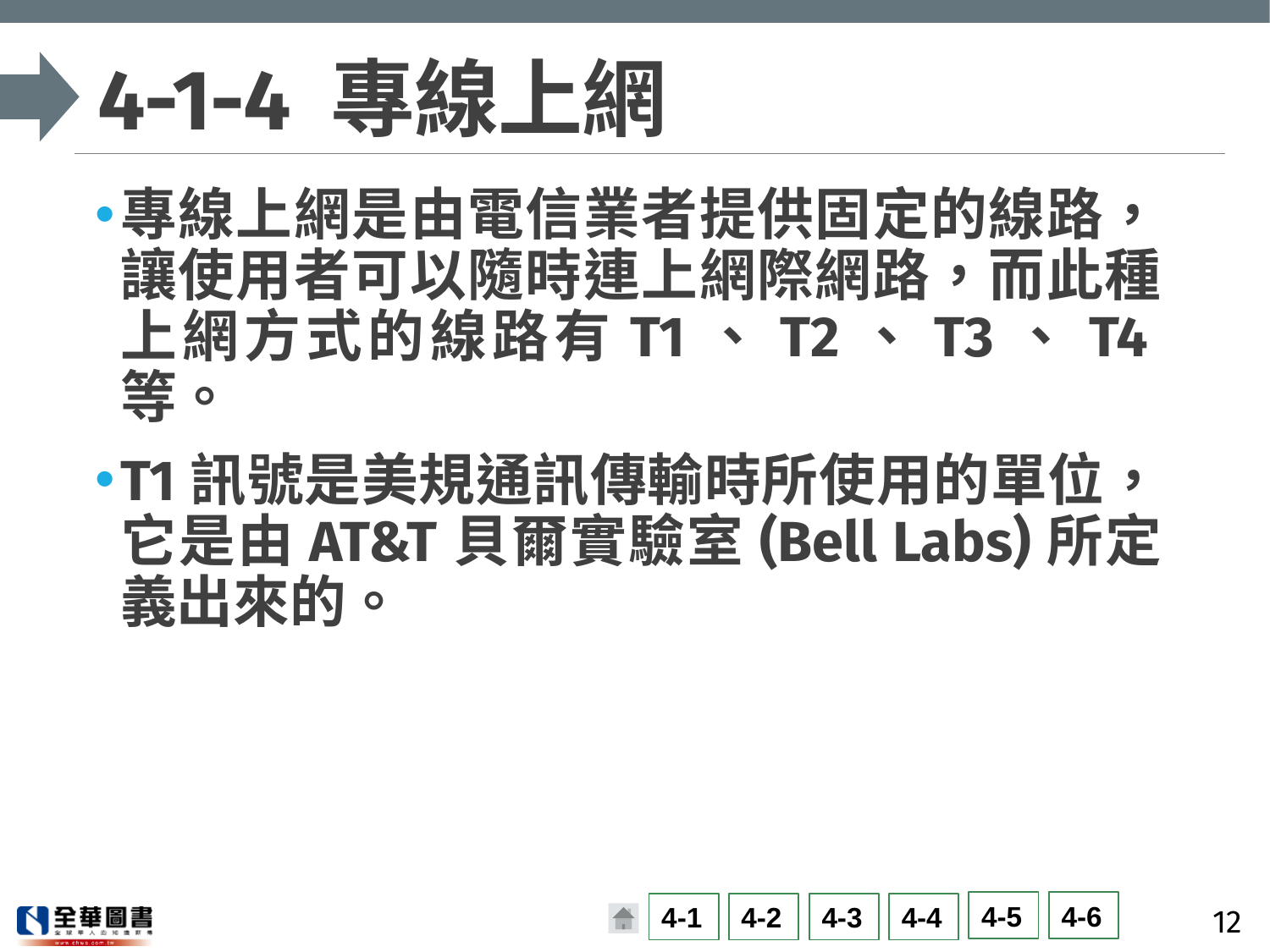

# 4-1-4 專線上網
專線上網是由電信業者提供固定的線路，讓使用者可以隨時連上網際網路，而此種上網方式的線路有T1、T2、T3、T4等。
T1訊號是美規通訊傳輸時所使用的單位，它是由AT&T貝爾實驗室(Bell Labs)所定義出來的。
12